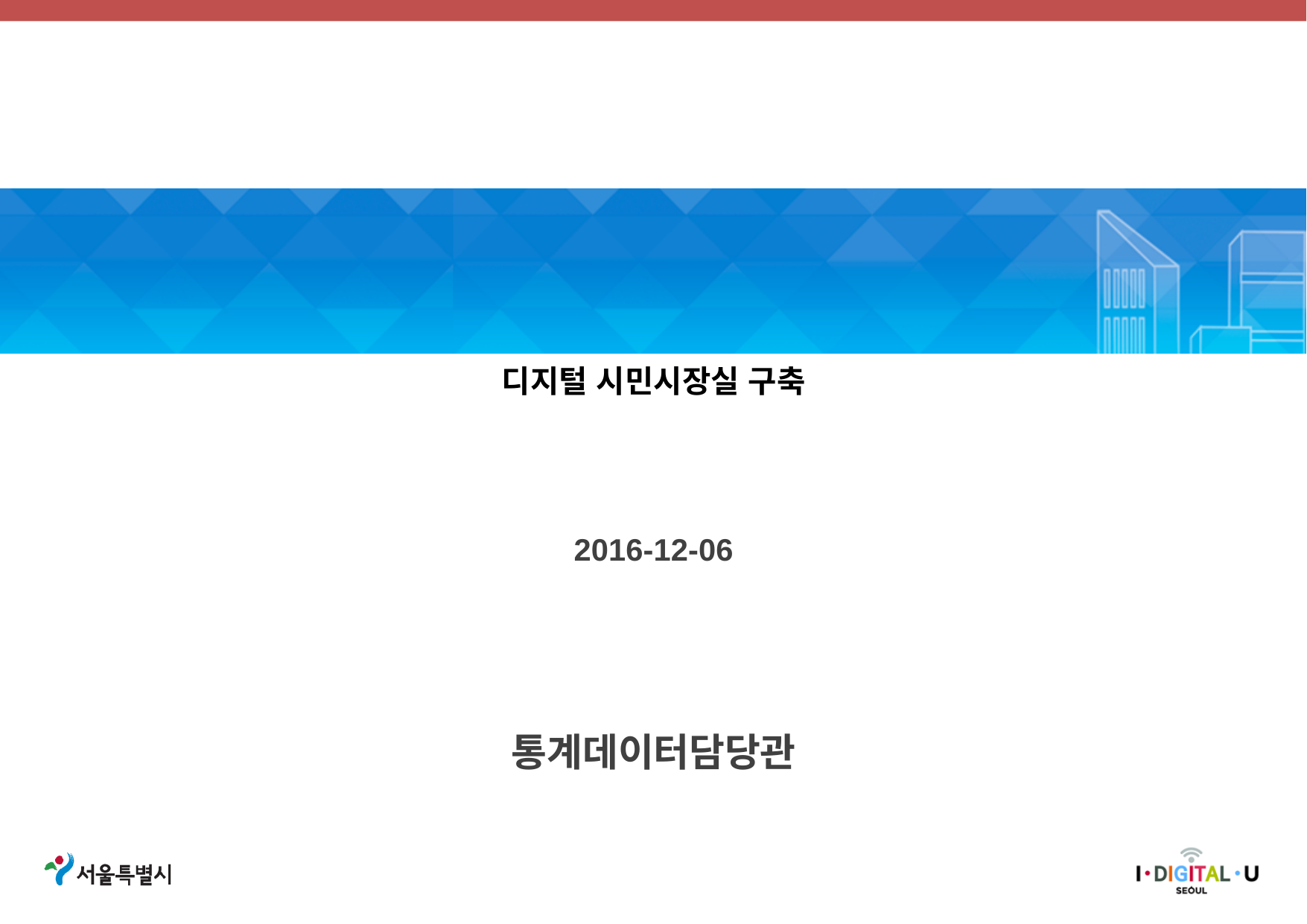

디자인 시안(안)
디지털 시민시장실 구축
2016-12-06
통계데이터담당관